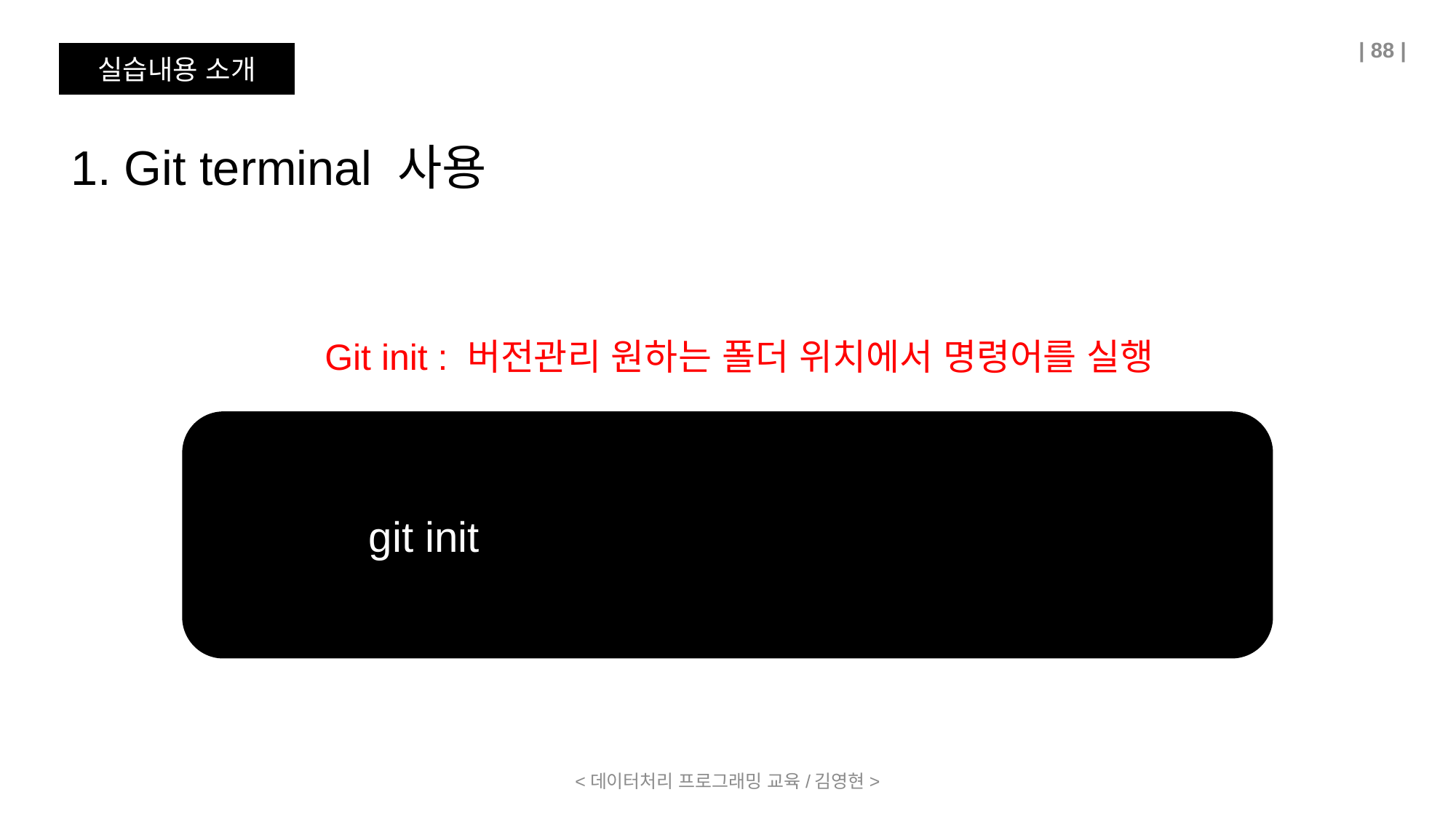

| 88 |
실습내용 소개

1. Git terminal 사용
Git init : 버전관리 원하는 폴더 위치에서 명령어를 실행
	git init
<데이터처리 프로그래밍 교육/김영현>